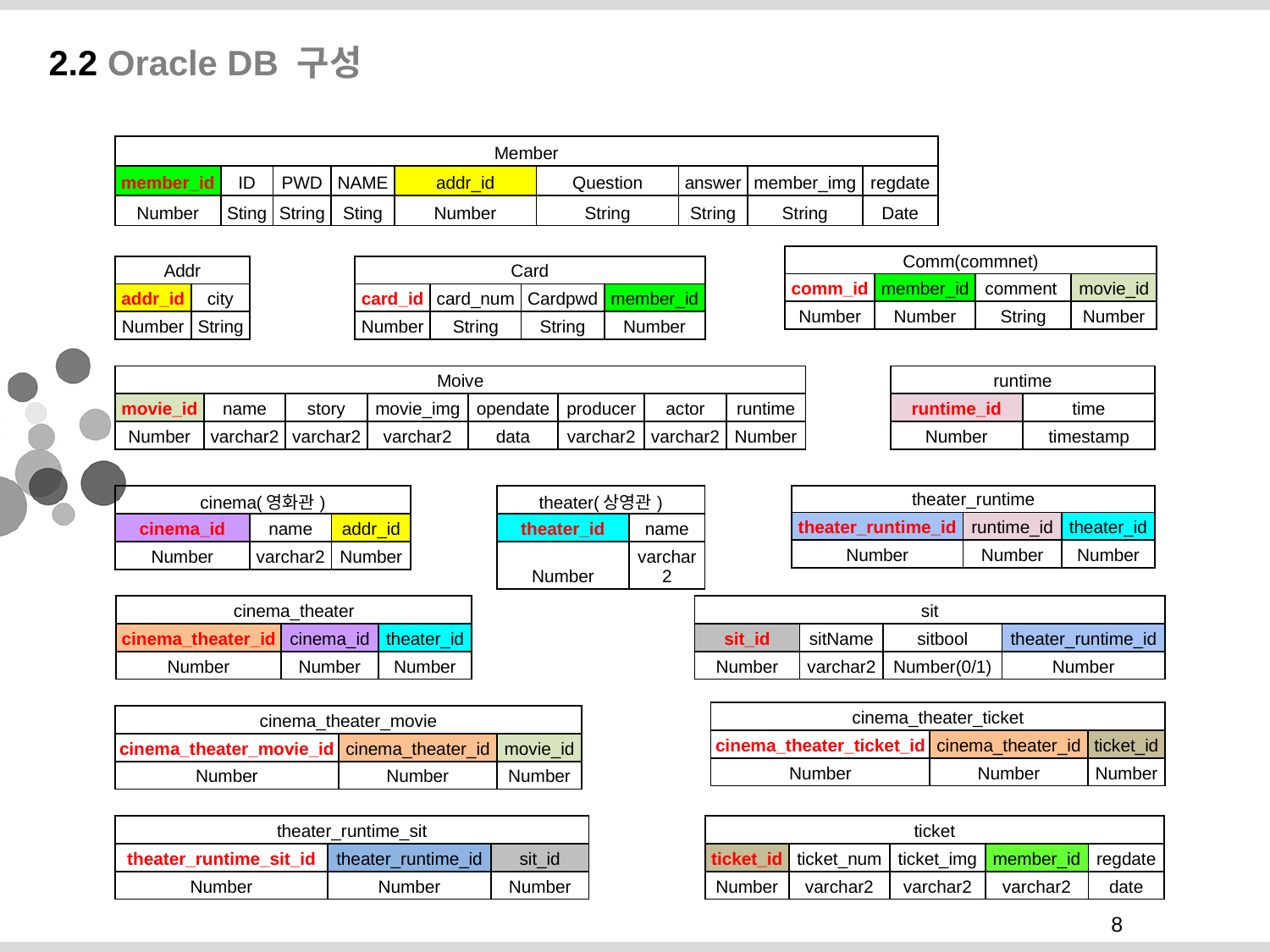

2.2 Oracle DB 구성
| Member |  |  |  |  |  |  |  |  |
| --- | --- | --- | --- | --- | --- | --- | --- | --- |
| member\_id | ID | PWD | NAME | addr\_id | Question | answer | member\_img | regdate |
| Number | Sting | String | Sting | Number | String | String | String | Date |
| Comm(commnet) |  |  |  |
| --- | --- | --- | --- |
| comm\_id | member\_id | comment | movie\_id |
| Number | Number | String | Number |
| Addr |  |
| --- | --- |
| addr\_id | city |
| Number | String |
| Card |  |  |  |
| --- | --- | --- | --- |
| card\_id | card\_num | Cardpwd | member\_id |
| Number | String | String | Number |
| Moive |  |  |  |  |  |  |  |
| --- | --- | --- | --- | --- | --- | --- | --- |
| movie\_id | name | story | movie\_img | opendate | producer | actor | runtime |
| Number | varchar2 | varchar2 | varchar2 | data | varchar2 | varchar2 | Number |
| runtime |  |
| --- | --- |
| runtime\_id | time |
| Number | timestamp |
| cinema(영화관) |  |  |
| --- | --- | --- |
| cinema\_id | name | addr\_id |
| Number | varchar2 | Number |
| theater(상영관) |  |
| --- | --- |
| theater\_id | name |
| Number | varchar2 |
| theater\_runtime |  |  |
| --- | --- | --- |
| theater\_runtime\_id | runtime\_id | theater\_id |
| Number | Number | Number |
| cinema\_theater |  |  |
| --- | --- | --- |
| cinema\_theater\_id | cinema\_id | theater\_id |
| Number | Number | Number |
| sit |  |  |  |
| --- | --- | --- | --- |
| sit\_id | sitName | sitbool | theater\_runtime\_id |
| Number | varchar2 | Number(0/1) | Number |
| cinema\_theater\_ticket |  |  |
| --- | --- | --- |
| cinema\_theater\_ticket\_id | cinema\_theater\_id | ticket\_id |
| Number | Number | Number |
| cinema\_theater\_movie |  |  |
| --- | --- | --- |
| cinema\_theater\_movie\_id | cinema\_theater\_id | movie\_id |
| Number | Number | Number |
| theater\_runtime\_sit |  |  |
| --- | --- | --- |
| theater\_runtime\_sit\_id | theater\_runtime\_id | sit\_id |
| Number | Number | Number |
| ticket |  |  |  |  |
| --- | --- | --- | --- | --- |
| ticket\_id | ticket\_num | ticket\_img | member\_id | regdate |
| Number | varchar2 | varchar2 | varchar2 | date |
8